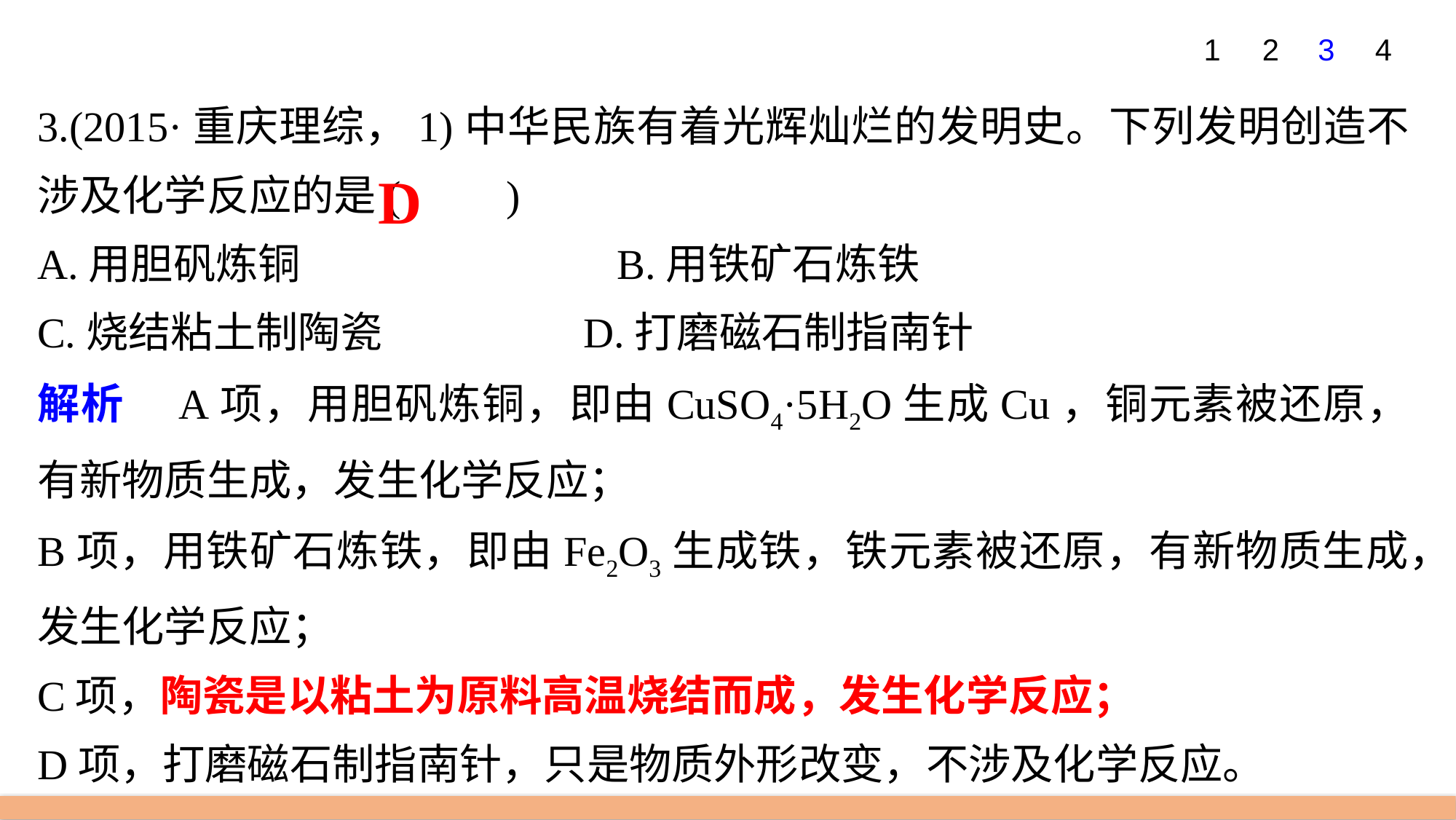

1
2
3
4
3.(2015·重庆理综，1)中华民族有着光辉灿烂的发明史。下列发明创造不涉及化学反应的是(　　)
A.用胆矾炼铜  		              B.用铁矿石炼铁
C.烧结粘土制陶瓷  		D.打磨磁石制指南针
解析　A项，用胆矾炼铜，即由CuSO4·5H2O生成Cu，铜元素被还原，有新物质生成，发生化学反应；
B项，用铁矿石炼铁，即由Fe2O3生成铁，铁元素被还原，有新物质生成，发生化学反应；
C项，陶瓷是以粘土为原料高温烧结而成，发生化学反应；
D项，打磨磁石制指南针，只是物质外形改变，不涉及化学反应。
D